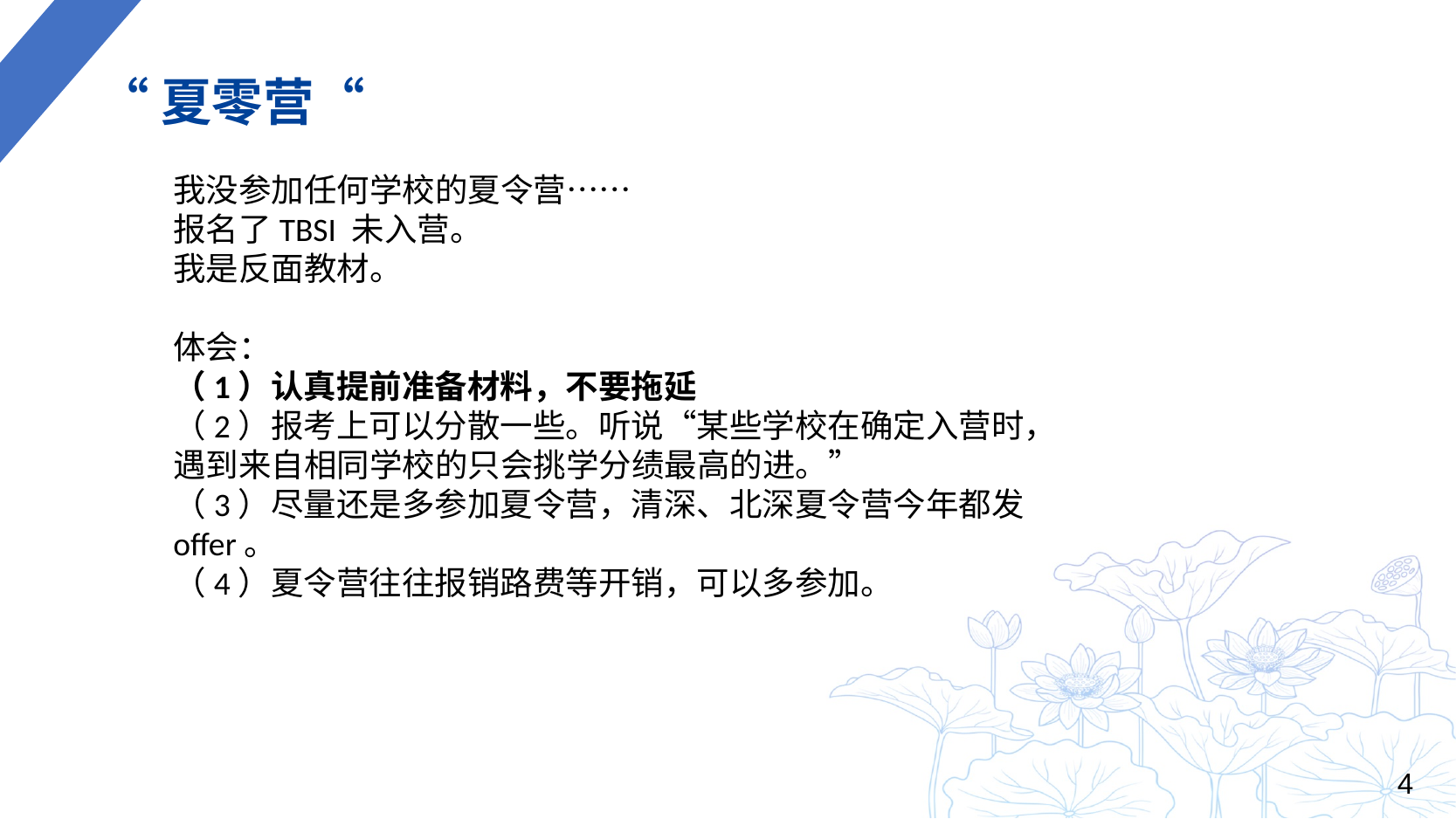

“夏零营“
我没参加任何学校的夏令营……
报名了TBSI 未入营。
我是反面教材。

体会：
（1）认真提前准备材料，不要拖延
（2）报考上可以分散一些。听说“某些学校在确定入营时，遇到来自相同学校的只会挑学分绩最高的进。”
（3）尽量还是多参加夏令营，清深、北深夏令营今年都发offer。
（4）夏令营往往报销路费等开销，可以多参加。
4